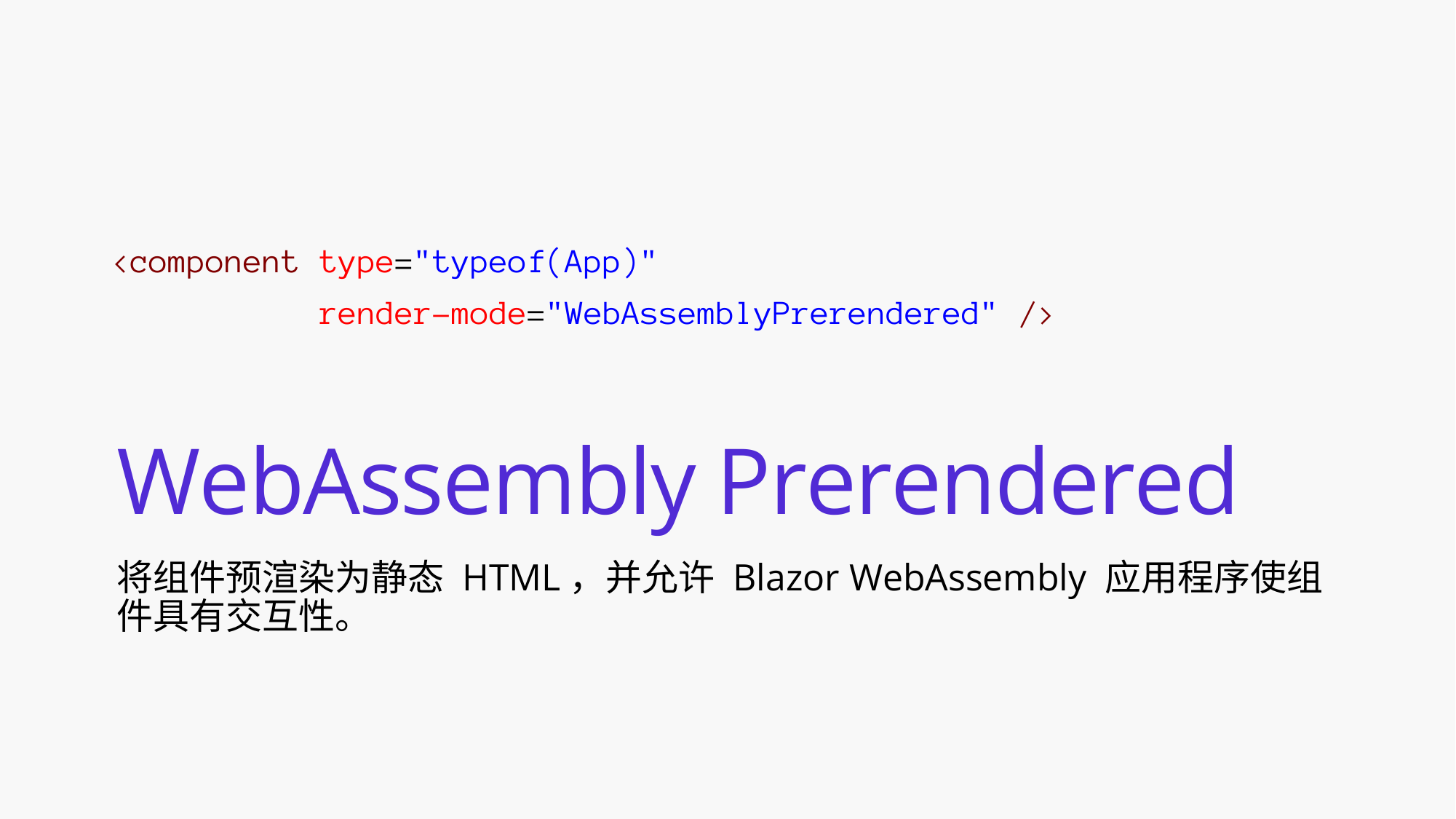

<component type="typeof(App)"
           render-mode="WebAssemblyPrerendered" />
# WebAssembly Prerendered
将组件预渲染为静态 HTML，并允许 Blazor WebAssembly 应用程序使组件具有交互性。